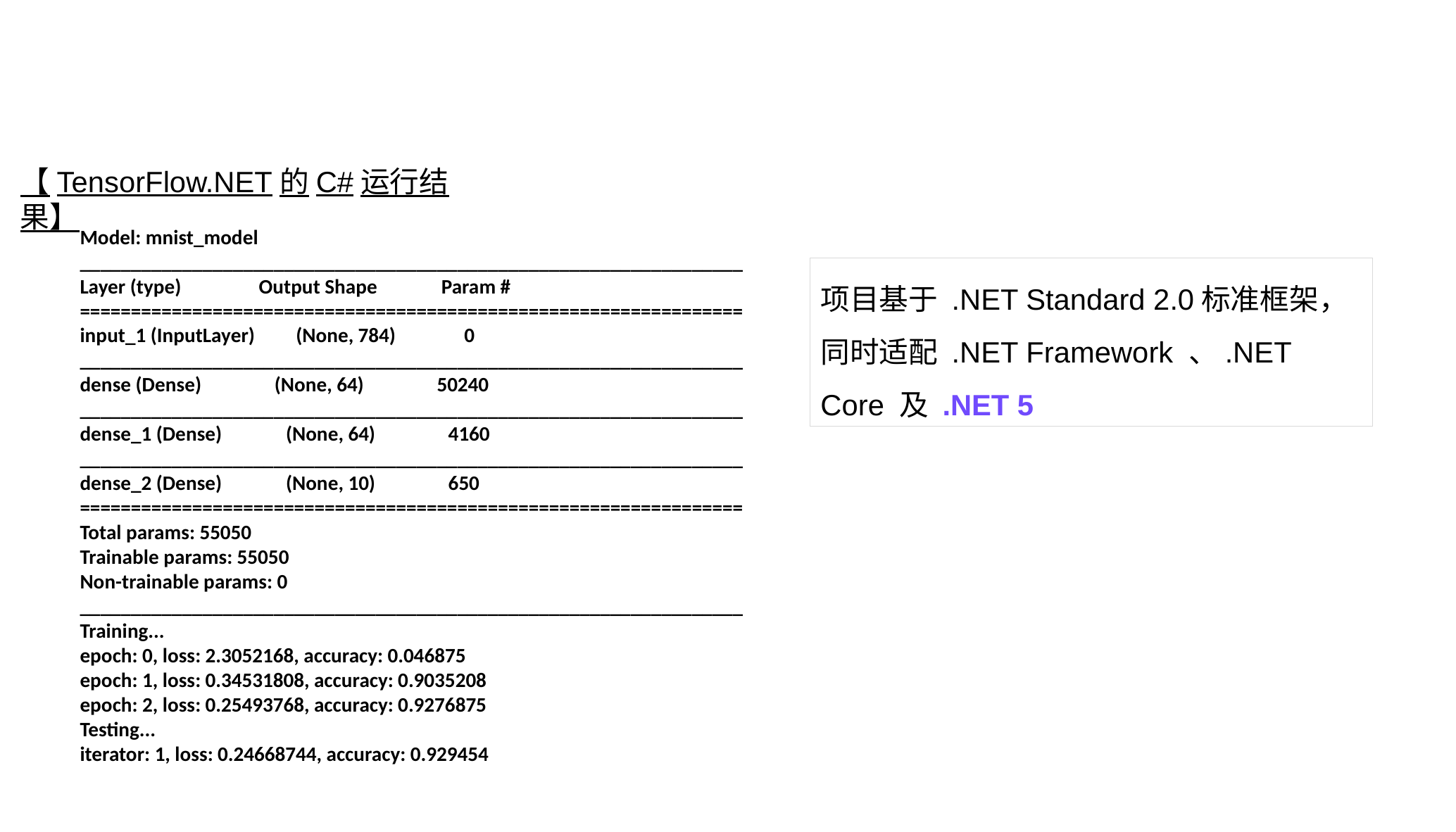

【TensorFlow.NET的C#运行结果】
Model: mnist_model
_________________________________________________________________
Layer (type)                 Output Shape              Param #
=================================================================
input_1 (InputLayer)         (None, 784)               0
_________________________________________________________________
dense (Dense)                (None, 64)                50240
_________________________________________________________________
dense_1 (Dense)              (None, 64)                4160
_________________________________________________________________
dense_2 (Dense)              (None, 10)                650
=================================================================
Total params: 55050
Trainable params: 55050
Non-trainable params: 0
_________________________________________________________________
Training...
epoch: 0, loss: 2.3052168, accuracy: 0.046875
epoch: 1, loss: 0.34531808, accuracy: 0.9035208
epoch: 2, loss: 0.25493768, accuracy: 0.9276875
Testing...
iterator: 1, loss: 0.24668744, accuracy: 0.929454
项目基于 .NET Standard 2.0标准框架，同时适配 .NET Framework 、.NET Core 及 .NET 5